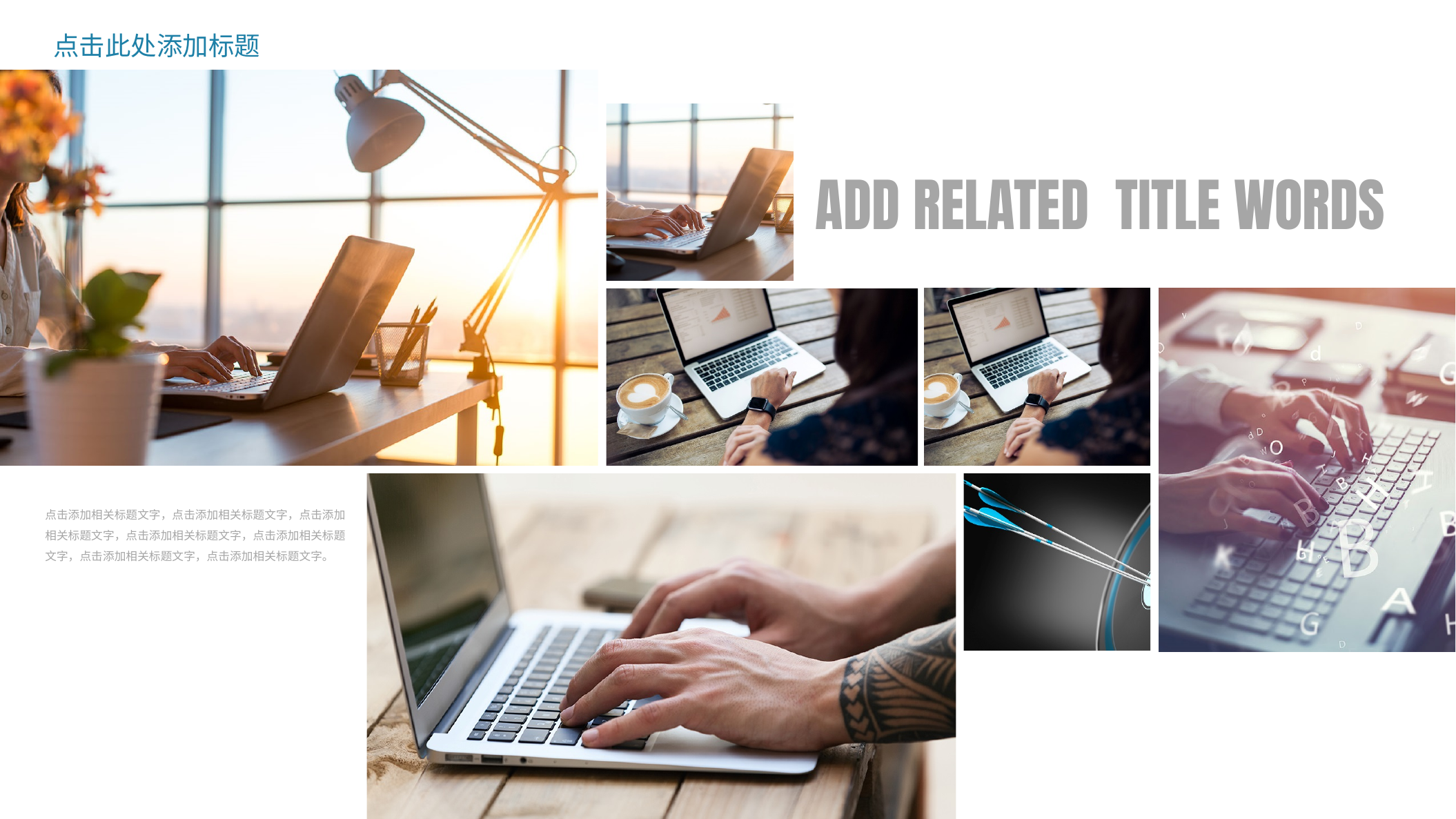

点击此处添加标题

ADD RELATED  TITLE WORDS

点击添加相关标题文字，点击添加相关标题文字，点击添加相关标题文字，点击添加相关标题文字，点击添加相关标题文字，点击添加相关标题文字，点击添加相关标题文字。